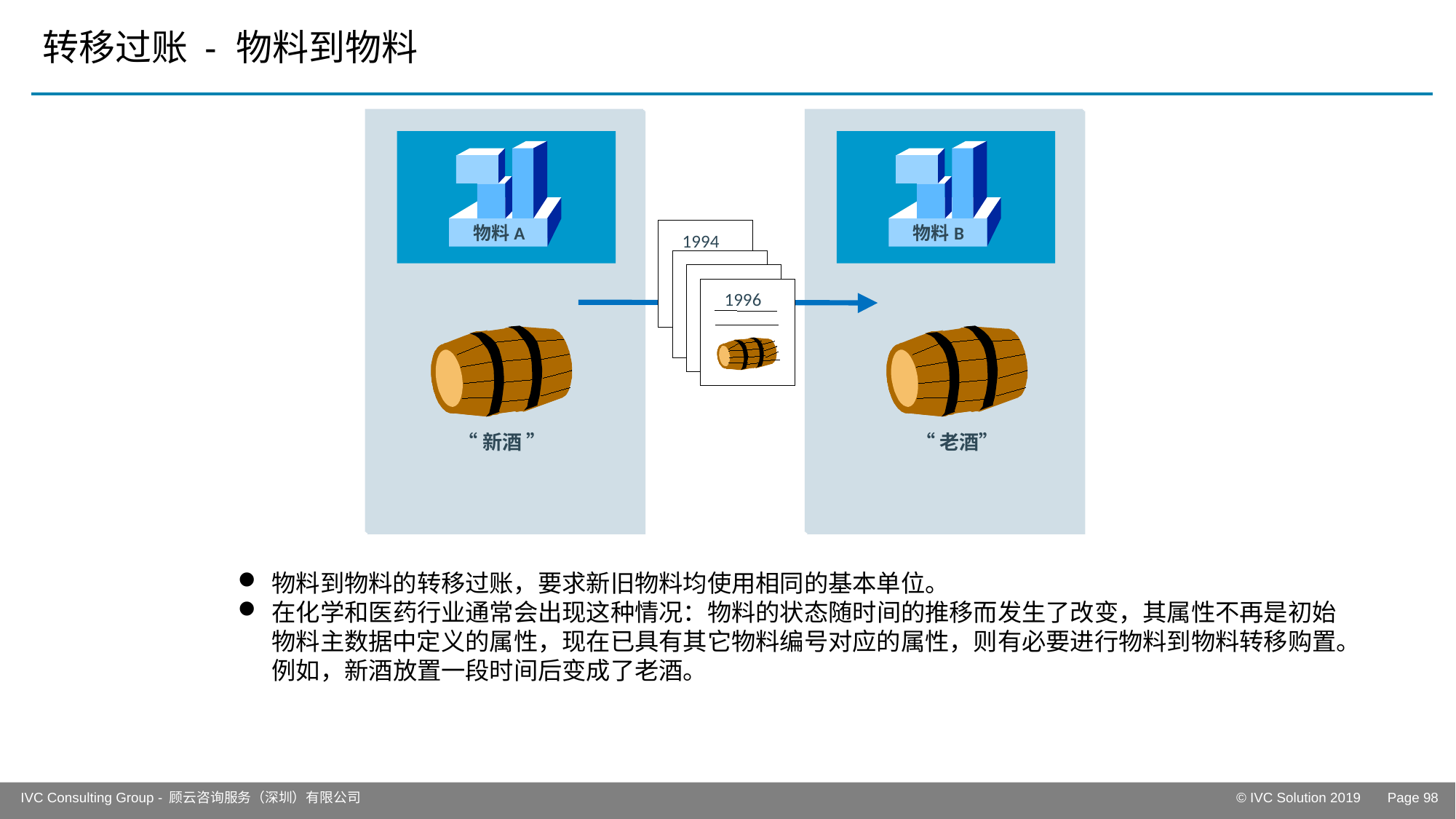

# 转移过账 - 物料到物料

物料A
物料B

1994

1996

1996

1996

“新酒 ”
“老酒”
物料到物料的转移过账，要求新旧物料均使用相同的基本单位。
在化学和医药行业通常会出现这种情况：物料的状态随时间的推移而发生了改变，其属性不再是初始物料主数据中定义的属性，现在已具有其它物料编号对应的属性，则有必要进行物料到物料转移购置。例如，新酒放置一段时间后变成了老酒。